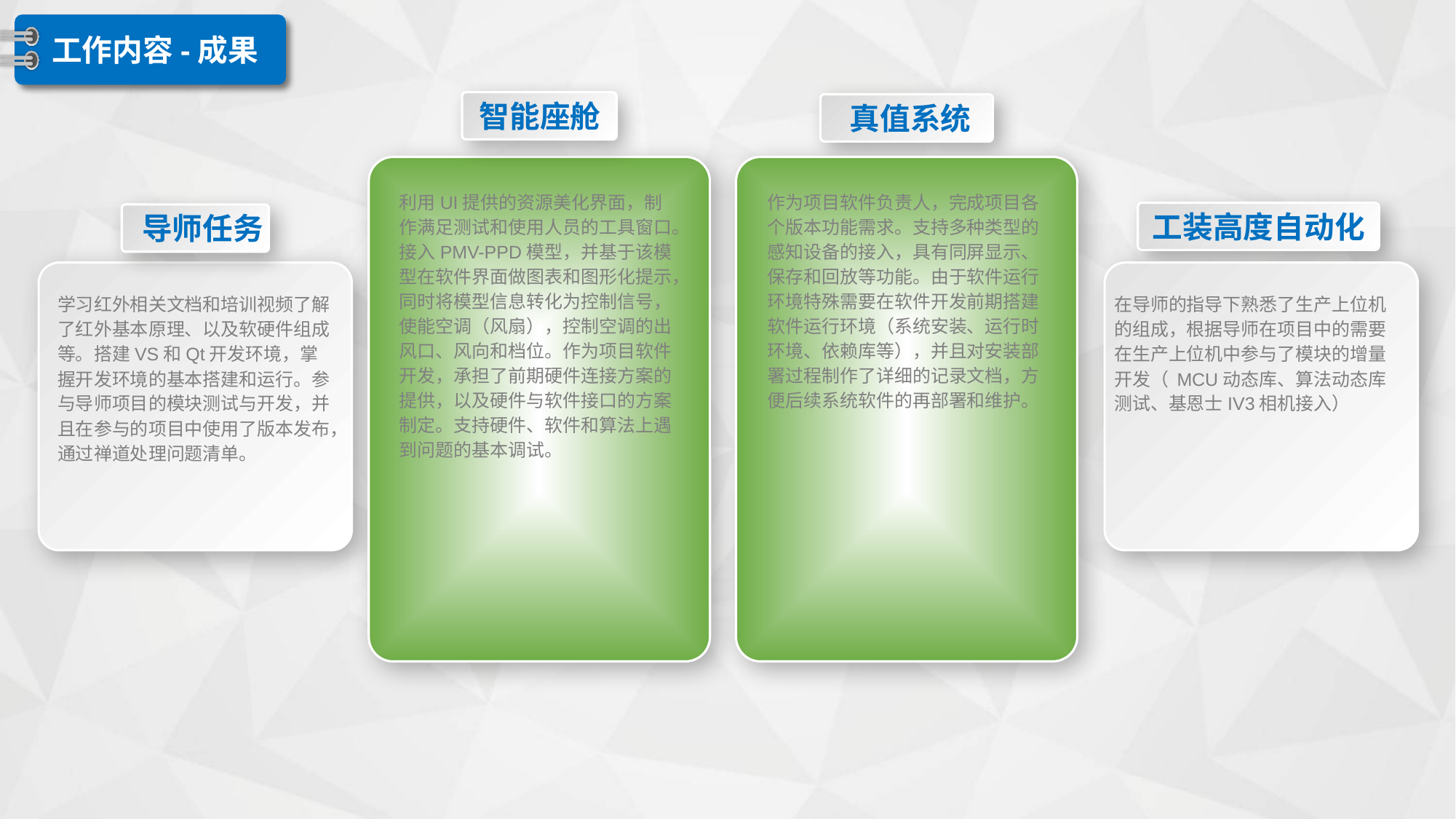

工作内容-成果

智能座舱

真值系统

利用UI提供的资源美化界面，制作满足测试和使用人员的工具窗口。接入PMV-PPD模型，并基于该模型在软件界面做图表和图形化提示，同时将模型信息转化为控制信号，使能空调（风扇），控制空调的出风口、风向和档位。作为项目软件开发，承担了前期硬件连接方案的提供，以及硬件与软件接口的方案制定。支持硬件、软件和算法上遇到问题的基本调试。
作为项目软件负责人，完成项目各个版本功能需求。支持多种类型的感知设备的接入，具有同屏显示、保存和回放等功能。由于软件运行环境特殊需要在软件开发前期搭建软件运行环境（系统安装、运行时环境、依赖库等），并且对安装部署过程制作了详细的记录文档，方便后续系统软件的再部署和维护。

工装高度自动化

导师任务

学习红外相关文档和培训视频了解了红外基本原理、以及软硬件组成等。搭建VS和Qt开发环境，掌握开发环境的基本搭建和运行。参与导师项目的模块测试与开发，并且在参与的项目中使用了版本发布，通过禅道处理问题清单。
在导师的指导下熟悉了生产上位机的组成，根据导师在项目中的需要在生产上位机中参与了模块的增量开发（ MCU动态库、算法动态库测试、基恩士IV3相机接入）